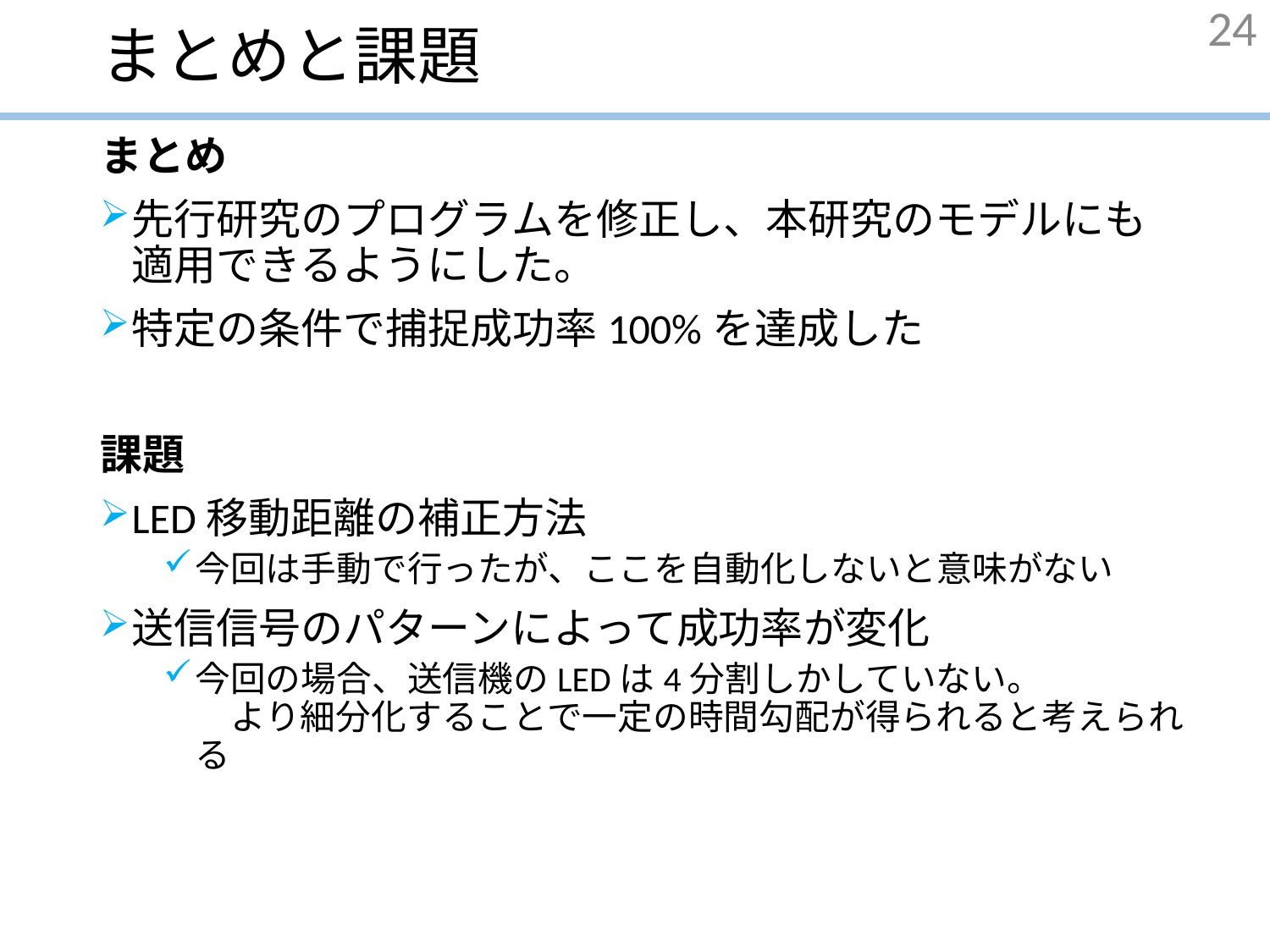

# まとめと課題
24
まとめ
先行研究のプログラムを修正し、本研究のモデルにも適用できるようにした。
特定の条件で捕捉成功率100%を達成した

課題
LED移動距離の補正方法
今回は手動で行ったが、ここを自動化しないと意味がない
送信信号のパターンによって成功率が変化
今回の場合、送信機のLEDは4分割しかしていない。　　　　　より細分化することで一定の時間勾配が得られると考えられる